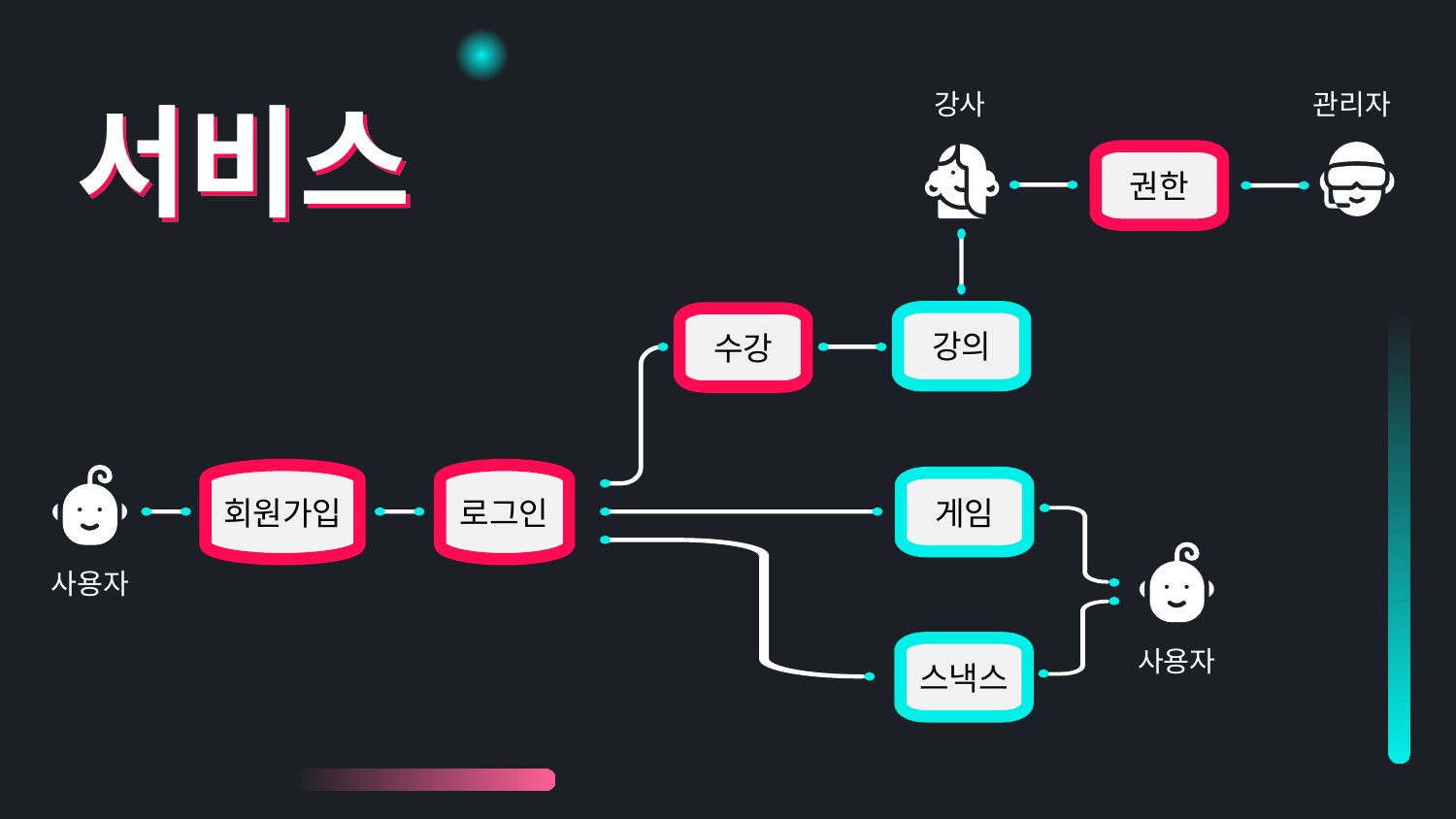

# 서비스
관리자
강사
권한

강의
수강

회원가입
로그인
게임

사용자

스낵스
사용자